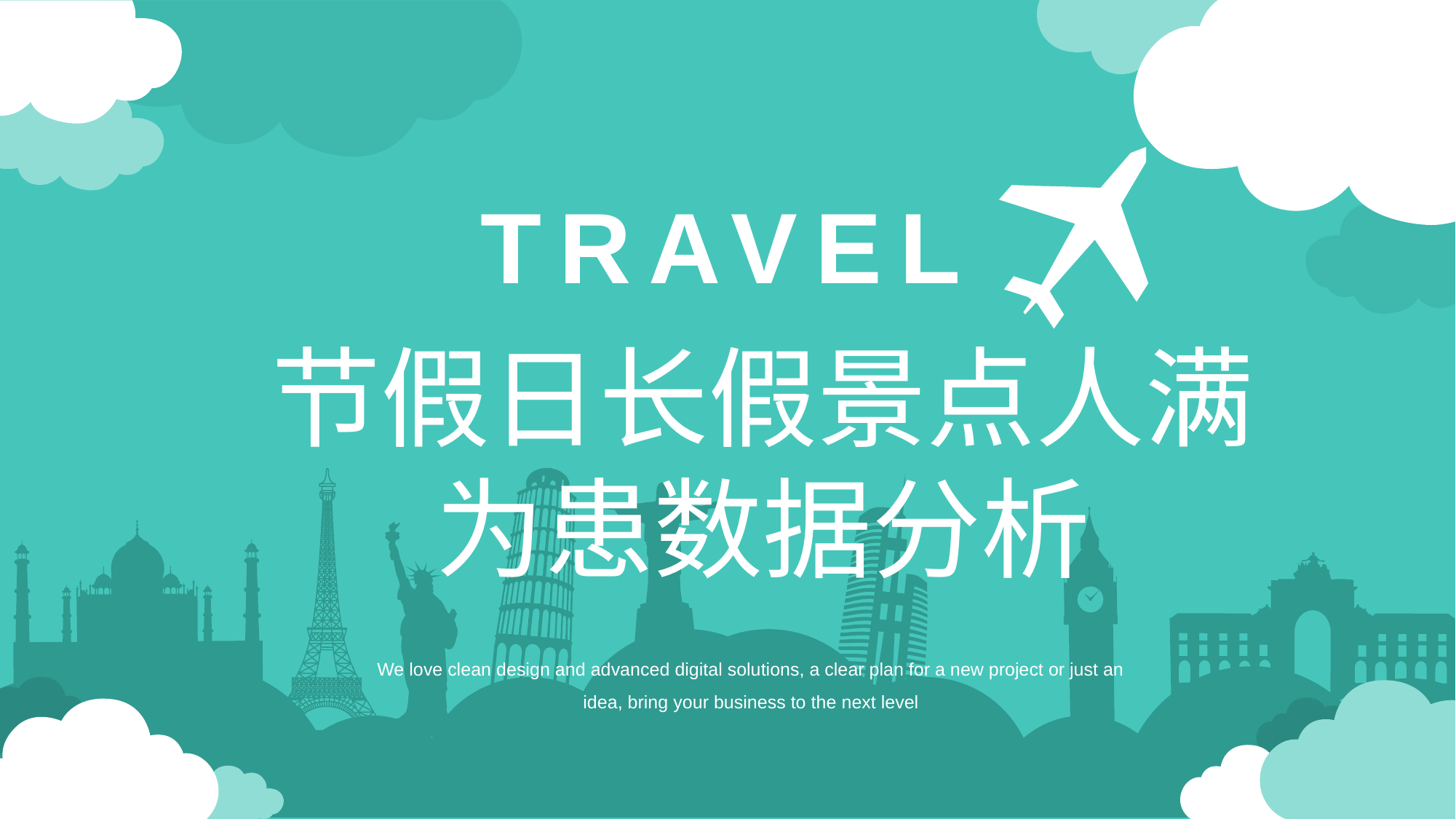

TRAVEL

节假日长假景点人满为患数据分析

We love clean design and advanced digital solutions, a clear plan for a new project or just an idea, bring your business to the next level